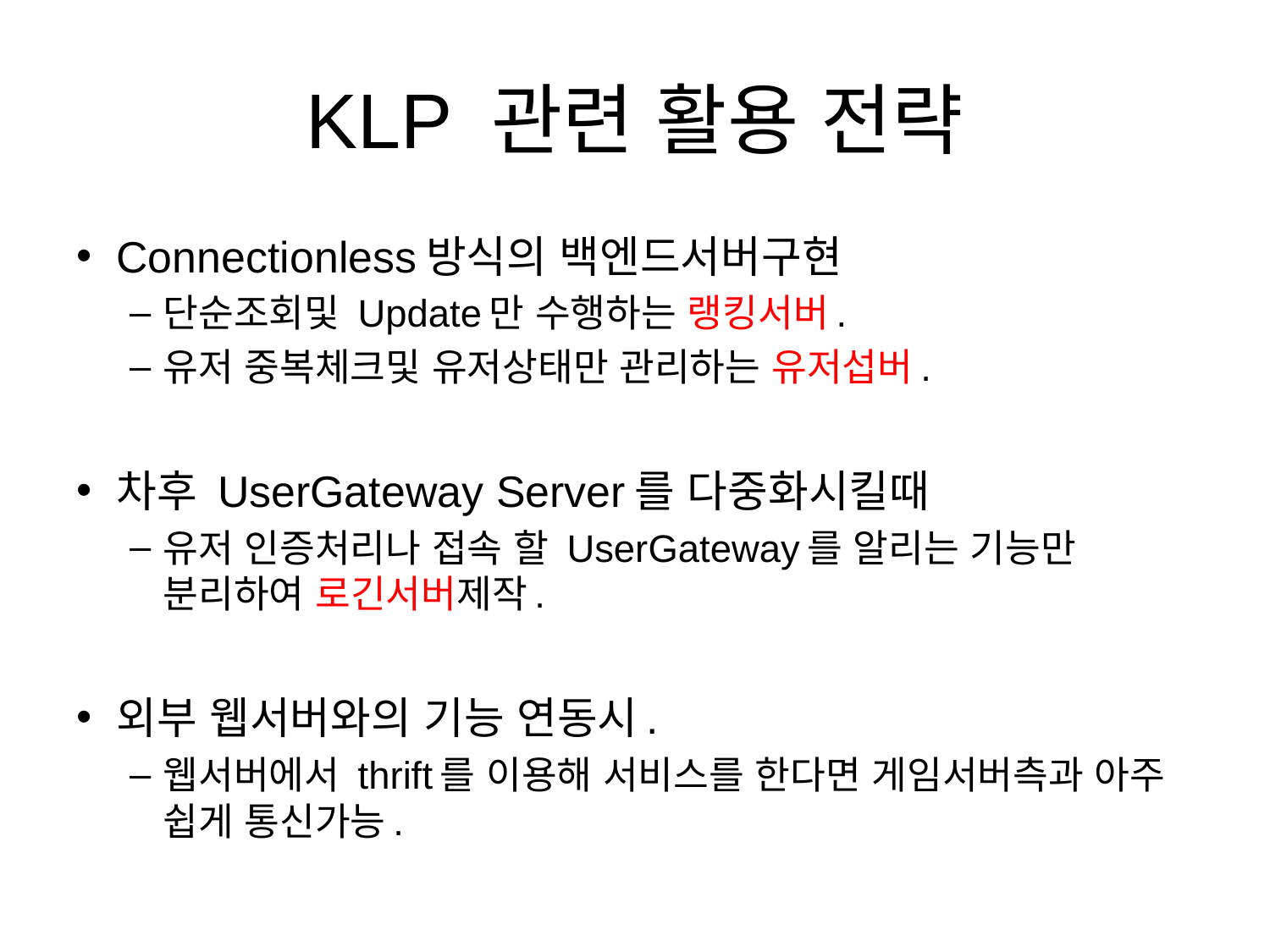

# KLP 관련 활용 전략
Connectionless방식의 백엔드서버구현
단순조회및 Update만 수행하는 랭킹서버.
유저 중복체크및 유저상태만 관리하는 유저섭버.

차후 UserGateway Server를 다중화시킬때
유저 인증처리나 접속 할 UserGateway를 알리는 기능만 분리하여 로긴서버제작.

외부 웹서버와의 기능 연동시.
웹서버에서 thrift를 이용해 서비스를 한다면 게임서버측과 아주 쉽게 통신가능.